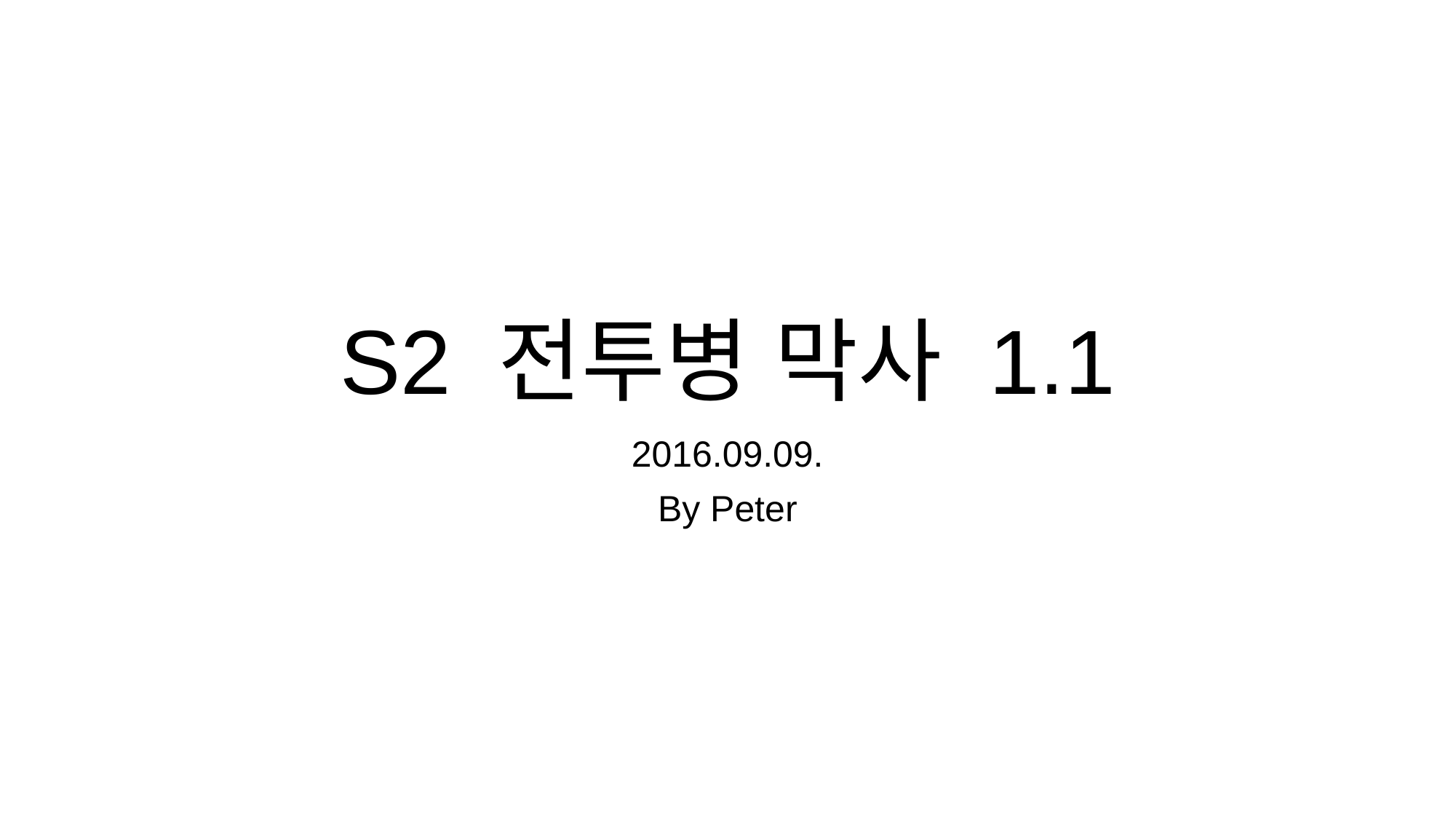

# S2 전투병 막사 1.1
2016.09.09.
By Peter